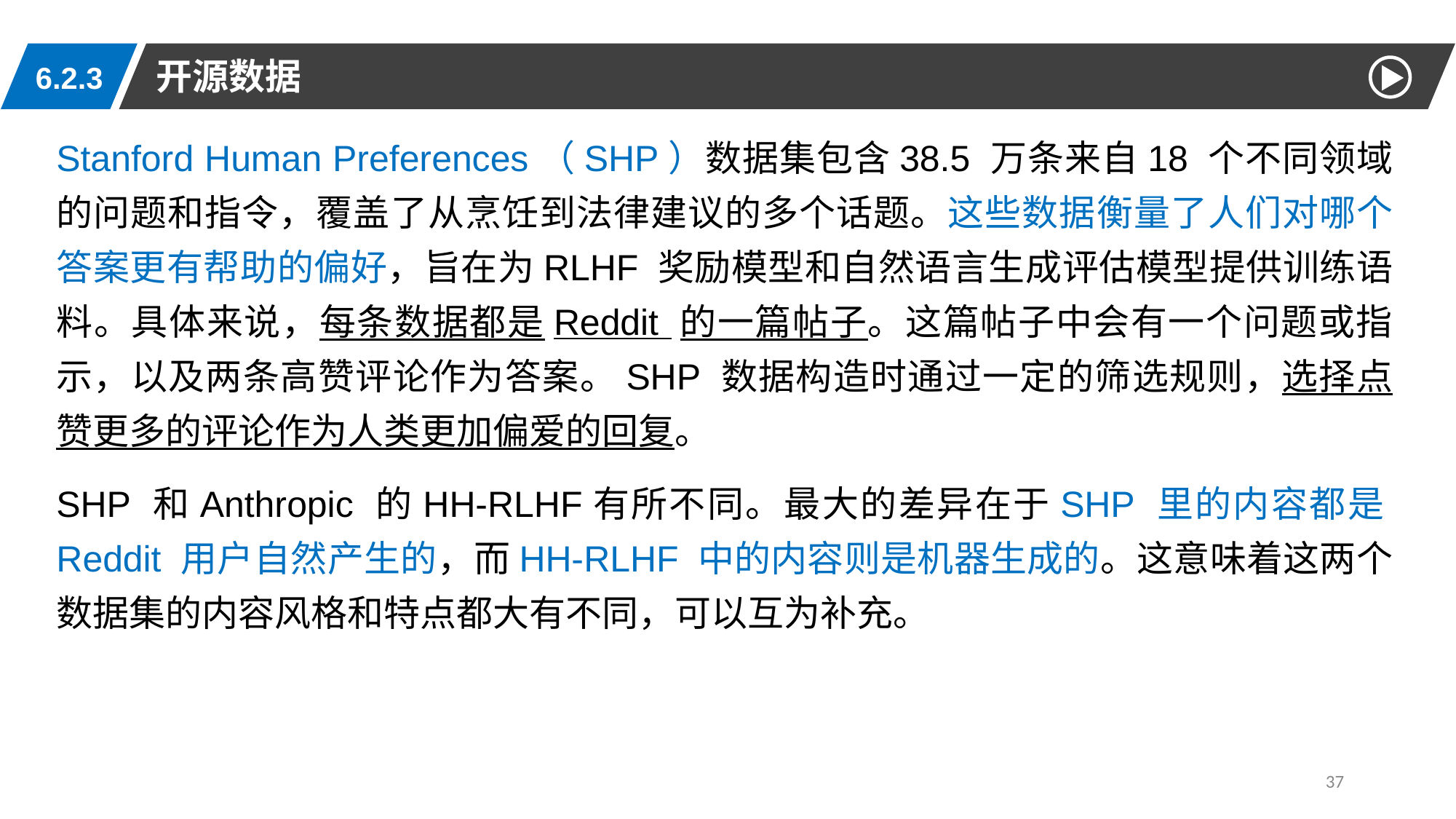

开源数据
6.2.3

Stanford Human Preferences（SHP）数据集包含38.5 万条来自18 个不同领域的问题和指令，覆盖了从烹饪到法律建议的多个话题。这些数据衡量了人们对哪个答案更有帮助的偏好，旨在为RLHF 奖励模型和自然语言生成评估模型提供训练语料。具体来说，每条数据都是Reddit 的一篇帖子。这篇帖子中会有一个问题或指示，以及两条高赞评论作为答案。SHP 数据构造时通过一定的筛选规则，选择点赞更多的评论作为人类更加偏爱的回复。
SHP 和Anthropic 的HH-RLHF有所不同。最大的差异在于SHP 里的内容都是Reddit 用户自然产生的，而HH-RLHF 中的内容则是机器生成的。这意味着这两个数据集的内容风格和特点都大有不同，可以互为补充。
37